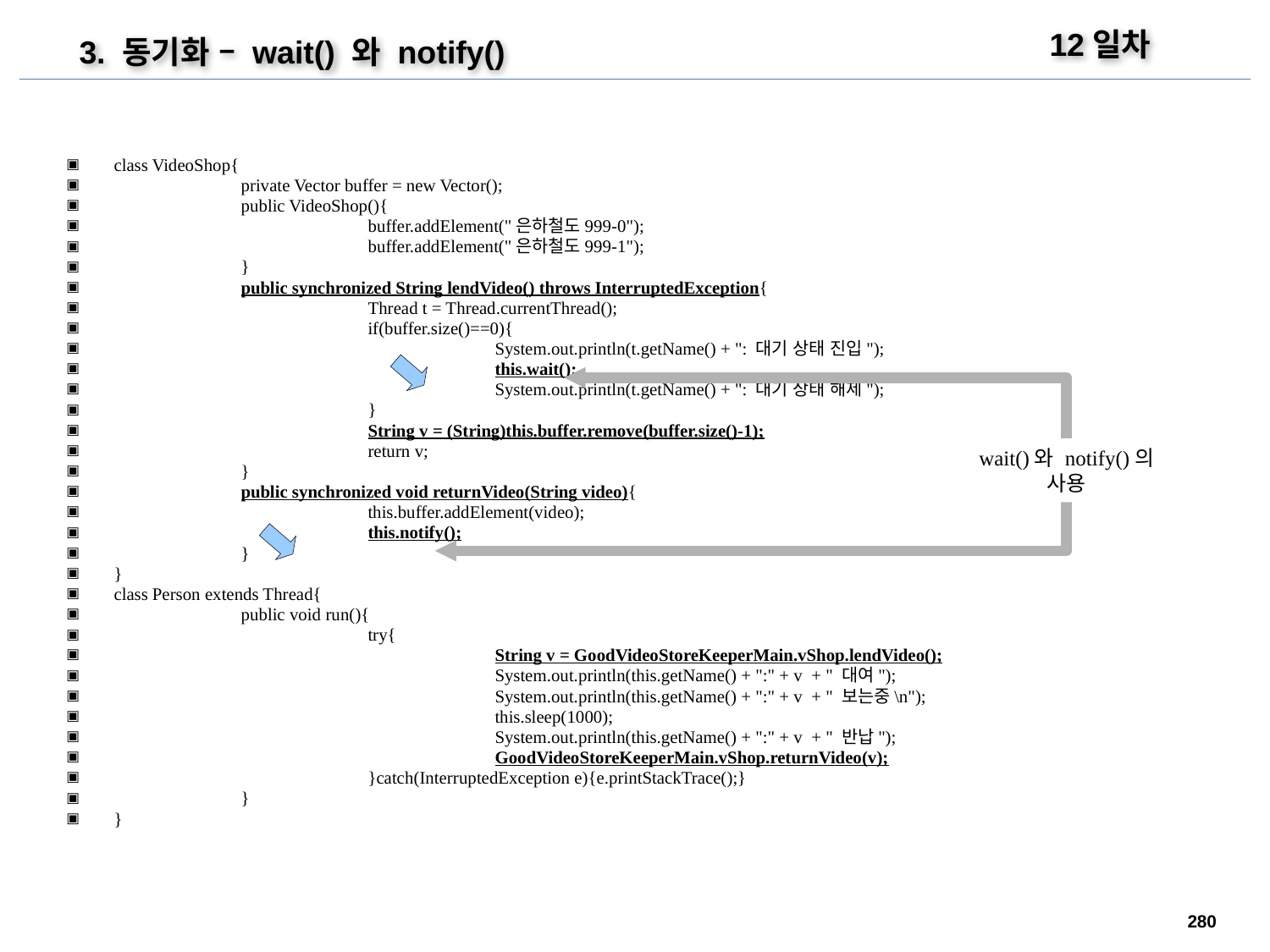

12일차
3. 동기화 – wait() 와 notify()
class VideoShop{
	private Vector buffer = new Vector();
	public VideoShop(){
		buffer.addElement("은하철도999-0");
		buffer.addElement("은하철도999-1");
	}
	public synchronized String lendVideo() throws InterruptedException{
		Thread t = Thread.currentThread();
		if(buffer.size()==0){
			System.out.println(t.getName() + ": 대기 상태 진입");
			this.wait();
			System.out.println(t.getName() + ": 대기 상태 해제");
		}
		String v = (String)this.buffer.remove(buffer.size()-1);
		return v;
	}
	public synchronized void returnVideo(String video){
		this.buffer.addElement(video);
		this.notify();
	}
}
class Person extends Thread{
	public void run(){
		try{
			String v = GoodVideoStoreKeeperMain.vShop.lendVideo();
			System.out.println(this.getName() + ":" + v  + " 대여");
			System.out.println(this.getName() + ":" + v  + " 보는중\n");
			this.sleep(1000);
			System.out.println(this.getName() + ":" + v  + " 반납");
			GoodVideoStoreKeeperMain.vShop.returnVideo(v);
		}catch(InterruptedException e){e.printStackTrace();}
	}
}

wait()와 notify()의 사용